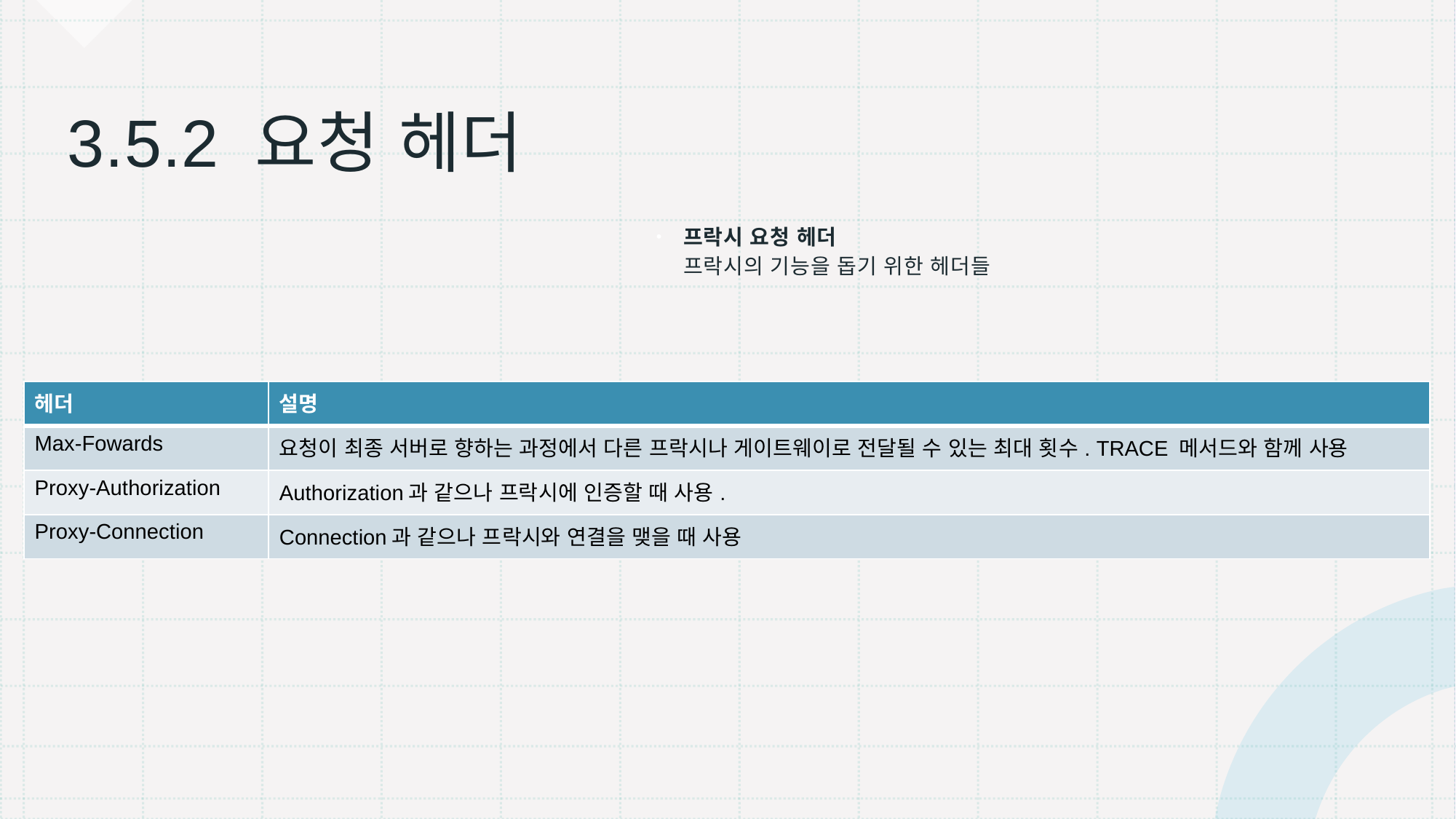

# 3.5.2 요청 헤더
프락시 요청 헤더
프락시의 기능을 돕기 위한 헤더들

| 헤더 | 설명 |
| --- | --- |
| Max-Fowards | 요청이 최종 서버로 향하는 과정에서 다른 프락시나 게이트웨이로 전달될 수 있는 최대 횟수. TRACE 메서드와 함께 사용 |
| Proxy-Authorization | Authorization과 같으나 프락시에 인증할 때 사용. |
| Proxy-Connection | Connection과 같으나 프락시와 연결을 맺을 때 사용 |